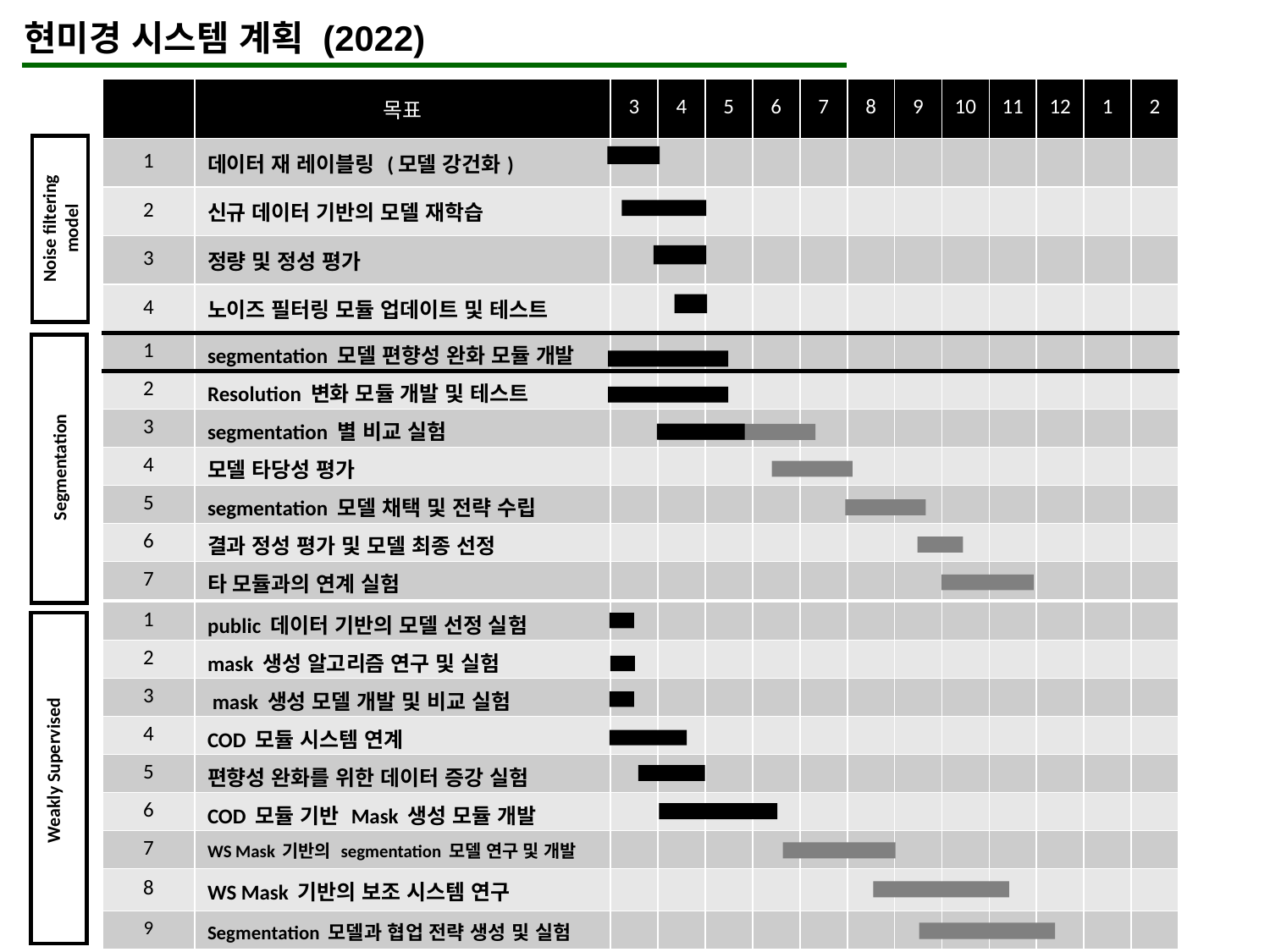

현미경 시스템 계획 (2022)
|  | 목표 | 3 | 4 | 5 | 6 | 7 | 8 | 9 | 10 | 11 | 12 | 1 | 2 |
| --- | --- | --- | --- | --- | --- | --- | --- | --- | --- | --- | --- | --- | --- |
| 1 | 데이터 재 레이블링 (모델 강건화) |  |  |  |  |  |  |  |  |  |  |  |  |
| 2 | 신규 데이터 기반의 모델 재학습 |  |  |  |  |  |  |  |  |  |  |  |  |
| 3 | 정량 및 정성 평가 |  |  |  |  |  |  |  |  |  |  |  |  |
| 4 | 노이즈 필터링 모듈 업데이트 및 테스트 |  |  |  |  |  |  |  |  |  |  |  |  |
| 1 | segmentation 모델 편향성 완화 모듈 개발 |  |  |  |  |  |  |  |  |  |  |  |  |
| 2 | Resolution 변화 모듈 개발 및 테스트 |  |  |  |  |  |  |  |  |  |  |  |  |
| 3 | segmentation 별 비교 실험 |  |  |  |  |  |  |  |  |  |  |  |  |
| 4 | 모델 타당성 평가 |  |  |  |  |  |  |  |  |  |  |  |  |
| 5 | segmentation 모델 채택 및 전략 수립 |  |  |  |  |  |  |  |  |  |  |  |  |
| 6 | 결과 정성 평가 및 모델 최종 선정 |  |  |  |  |  |  |  |  |  |  |  |  |
| 7 | 타 모듈과의 연계 실험 |  |  |  |  |  |  |  |  |  |  |  |  |

Noise filtering model

Segmentation

| 1 | public 데이터 기반의 모델 선정 실험 |  |  |  |  |  |  |  |  |  |  |  |  |
| --- | --- | --- | --- | --- | --- | --- | --- | --- | --- | --- | --- | --- | --- |
| 2 | mask 생성 알고리즘 연구 및 실험 |  |  |  |  |  |  |  |  |  |  |  |  |
| 3 | mask 생성 모델 개발 및 비교 실험 |  |  |  |  |  |  |  |  |  |  |  |  |
| 4 | COD 모듈 시스템 연계 |  |  |  |  |  |  |  |  |  |  |  |  |
| 5 | 편향성 완화를 위한 데이터 증강 실험 |  |  |  |  |  |  |  |  |  |  |  |  |
| 6 | COD 모듈 기반 Mask 생성 모듈 개발 |  |  |  |  |  |  |  |  |  |  |  |  |
| 7 | WS Mask 기반의 segmentation 모델 연구 및 개발 |  |  |  |  |  |  |  |  |  |  |  |  |
| 8 | WS Mask 기반의 보조 시스템 연구 |  |  |  |  |  |  |  |  |  |  |  |  |
| 9 | Segmentation 모델과 협업 전략 생성 및 실험 |  |  |  |  |  |  |  |  |  |  |  |  |

Weakly Supervised